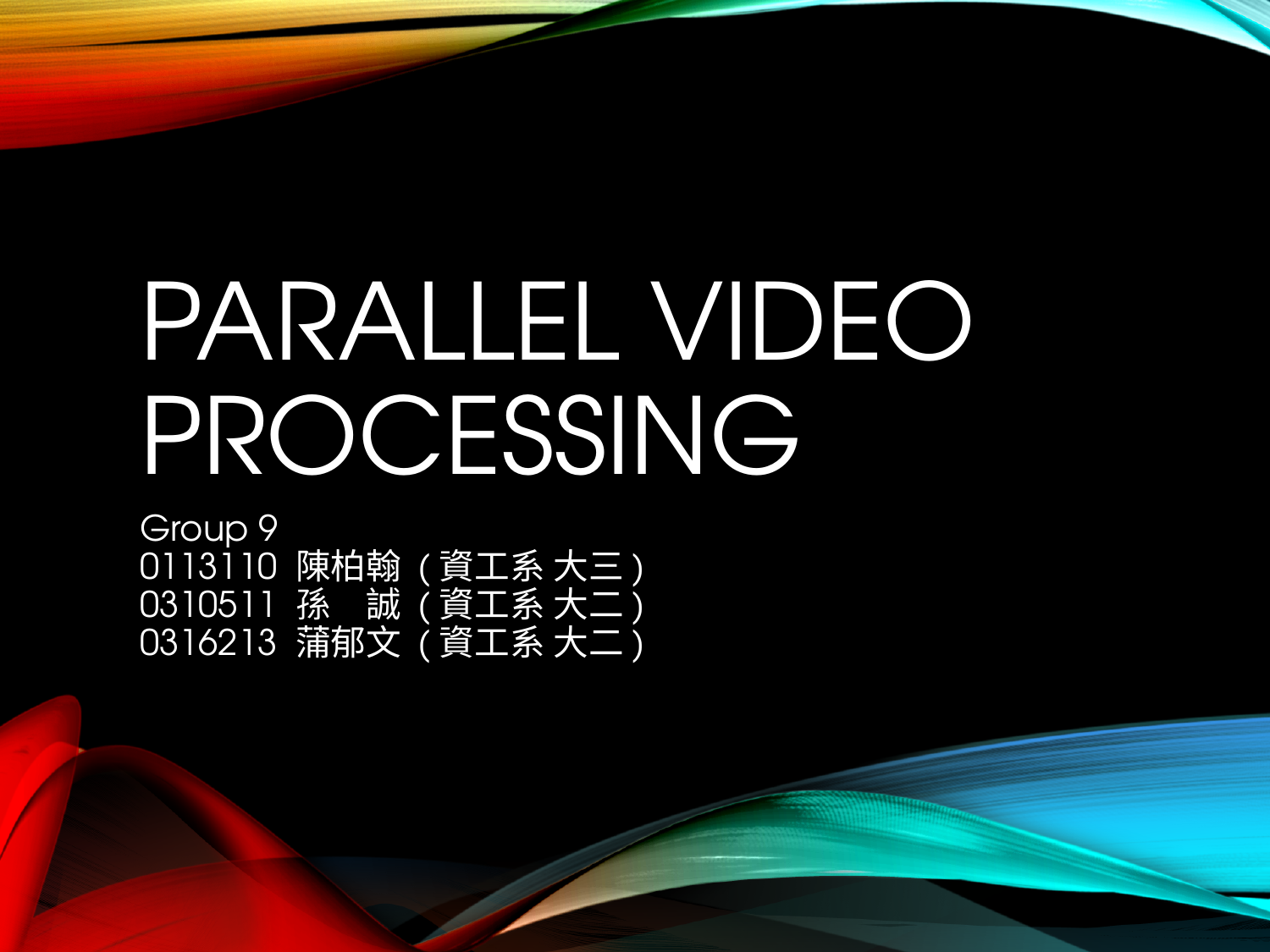

# Parallel Video Processing
Group 9
0113110 陳柏翰 (資工系 大三)
0310511 孫　誠 (資工系 大二)
0316213 蒲郁文 (資工系 大二)